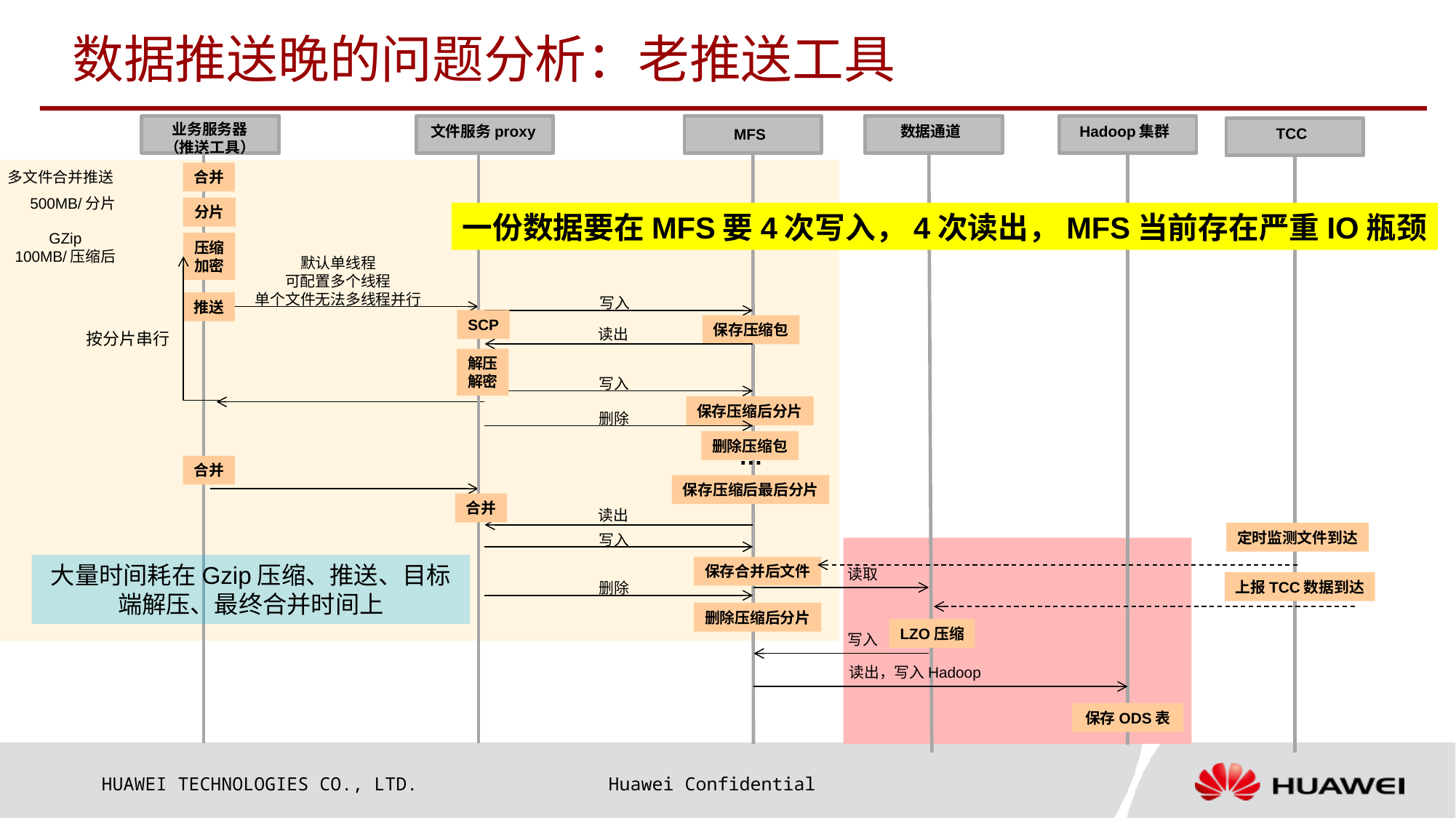

# 数据推送晚的问题分析：老推送工具
业务服务器
（推送工具）

文件服务proxy
数据通道
Hadoop集群

TCC
MFS

多文件合并推送
合并
500MB/分片
分片
一份数据要在MFS要4次写入，4次读出，MFS当前存在严重IO瓶颈
GZip
100MB/压缩后
压缩
加密
默认单线程
可配置多个线程
单个文件无法多线程并行
写入
推送
SCP
保存压缩包
读出
按分片串行
解压
解密
写入
保存压缩后分片
删除
删除压缩包
…
合并
保存压缩后最后分片
合并
读出
定时监测文件到达
写入

大量时间耗在Gzip压缩、推送、目标端解压、最终合并时间上
保存合并后文件
读取
上报TCC数据到达
删除
删除压缩后分片
LZO压缩
写入
读出，写入Hadoop
保存ODS表